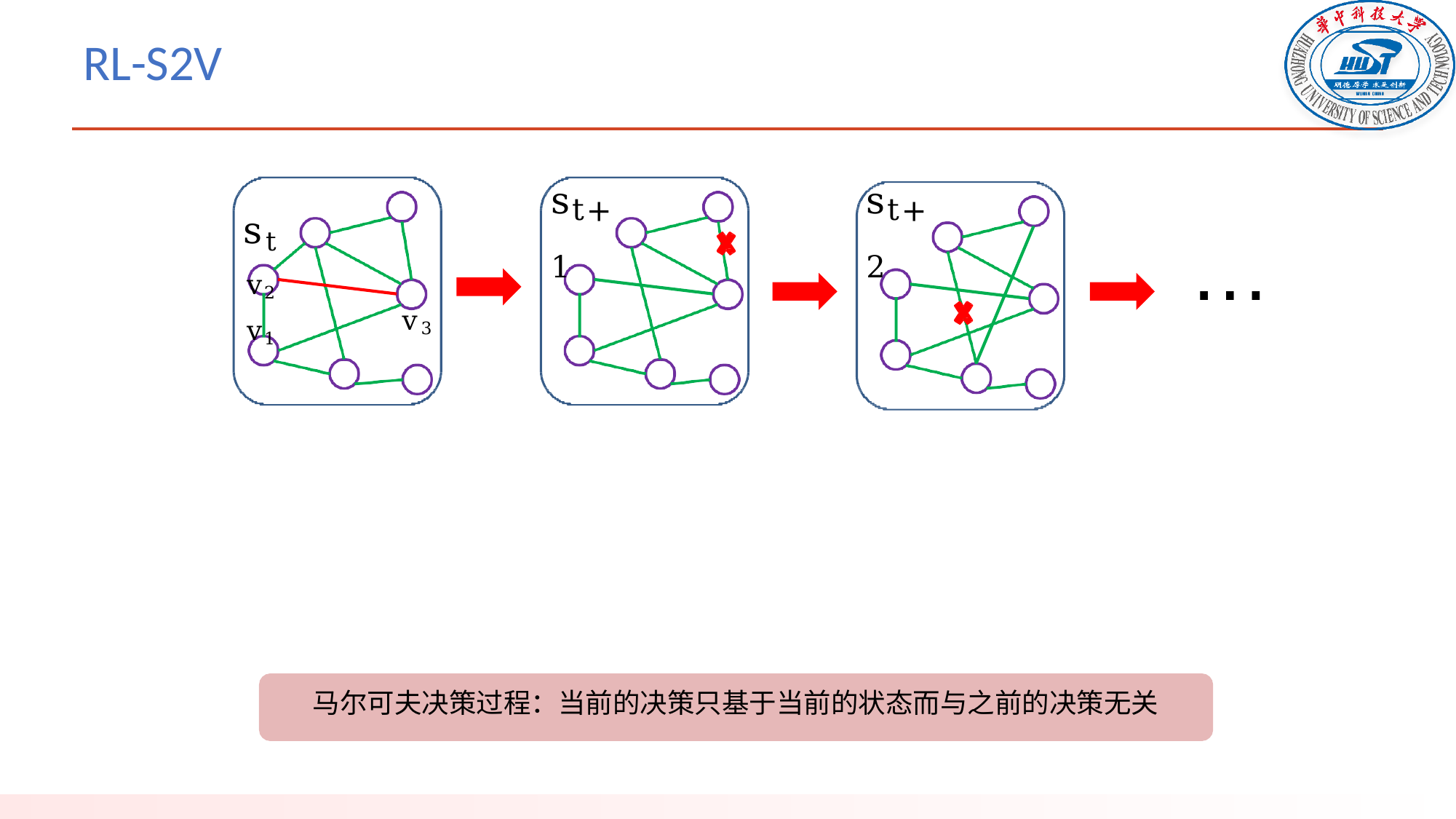

# RL-S2V
st v2  v1

st+2
st+1

…

v3

马尔可夫决策过程：当前的决策只基于当前的状态而与之前的决策无关